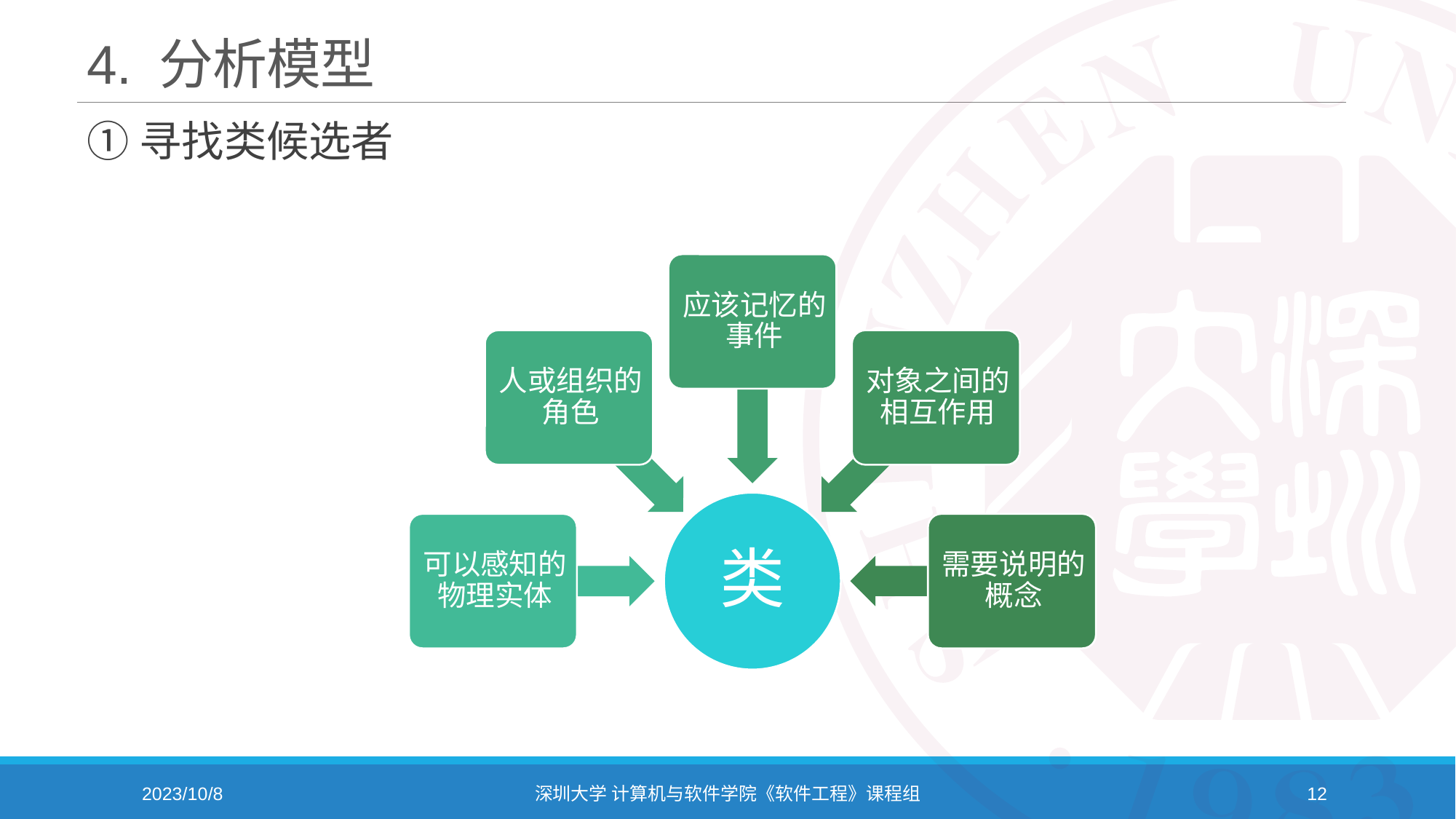

# 4. 分析模型
①寻找类候选者

类
可以感知的物理实体
人或组织的角色
应该记忆的事件
对象之间的相互作用
需要说明的概念
2023/10/8
深圳大学 计算机与软件学院《软件工程》课程组
12